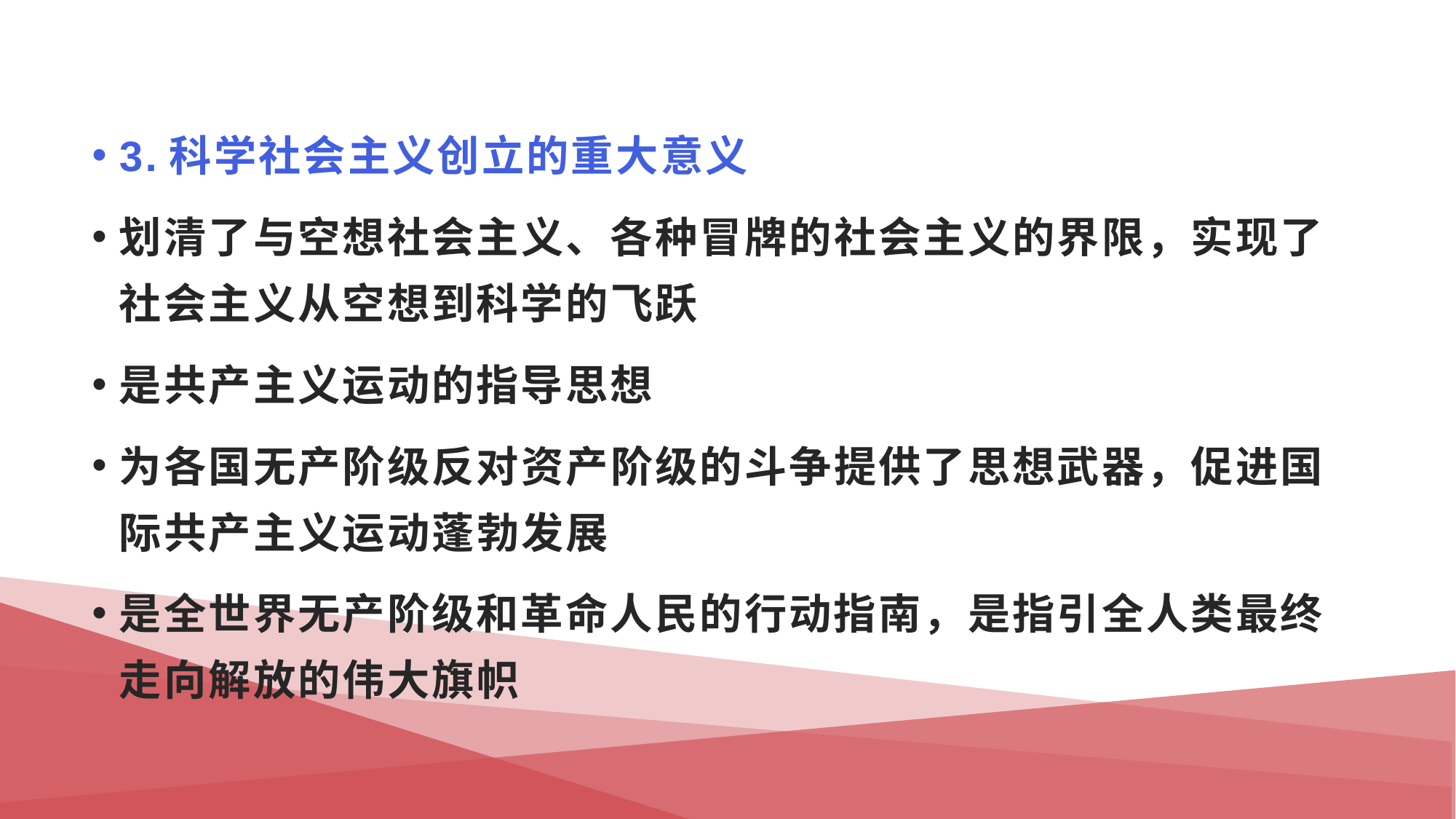

3.科学社会主义创立的重大意义
划清了与空想社会主义、各种冒牌的社会主义的界限，实现了社会主义从空想到科学的飞跃
是共产主义运动的指导思想
为各国无产阶级反对资产阶级的斗争提供了思想武器，促进国际共产主义运动蓬勃发展
是全世界无产阶级和革命人民的行动指南，是指引全人类最终走向解放的伟大旗帜